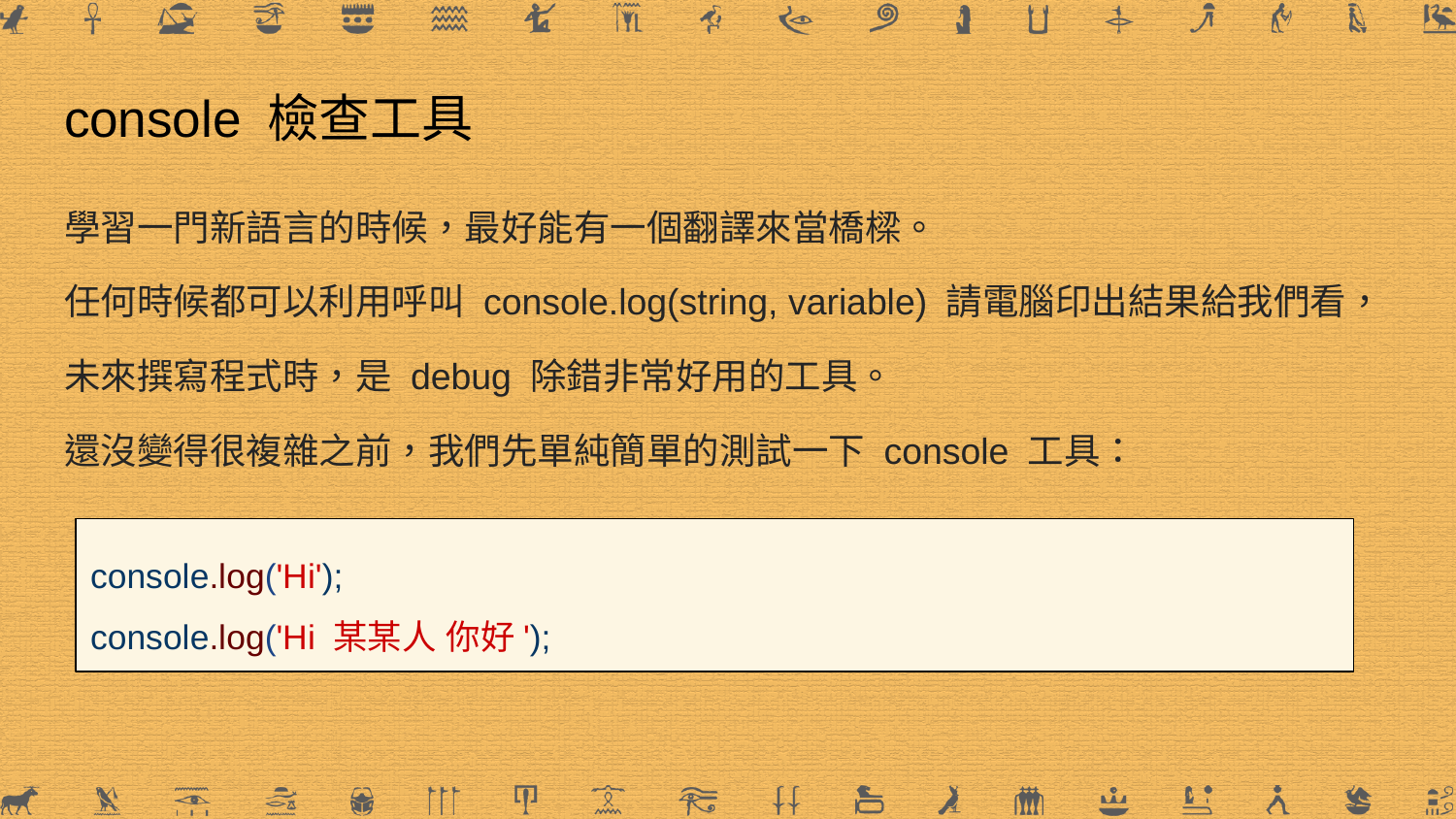

# console 檢查工具
學習一門新語言的時候，最好能有一個翻譯來當橋樑。
任何時候都可以利用呼叫 console.log(string, variable) 請電腦印出結果給我們看，
未來撰寫程式時，是 debug 除錯非常好用的工具。
還沒變得很複雜之前，我們先單純簡單的測試一下 console 工具：

console.log('Hi');
console.log('Hi 某某人 你好');